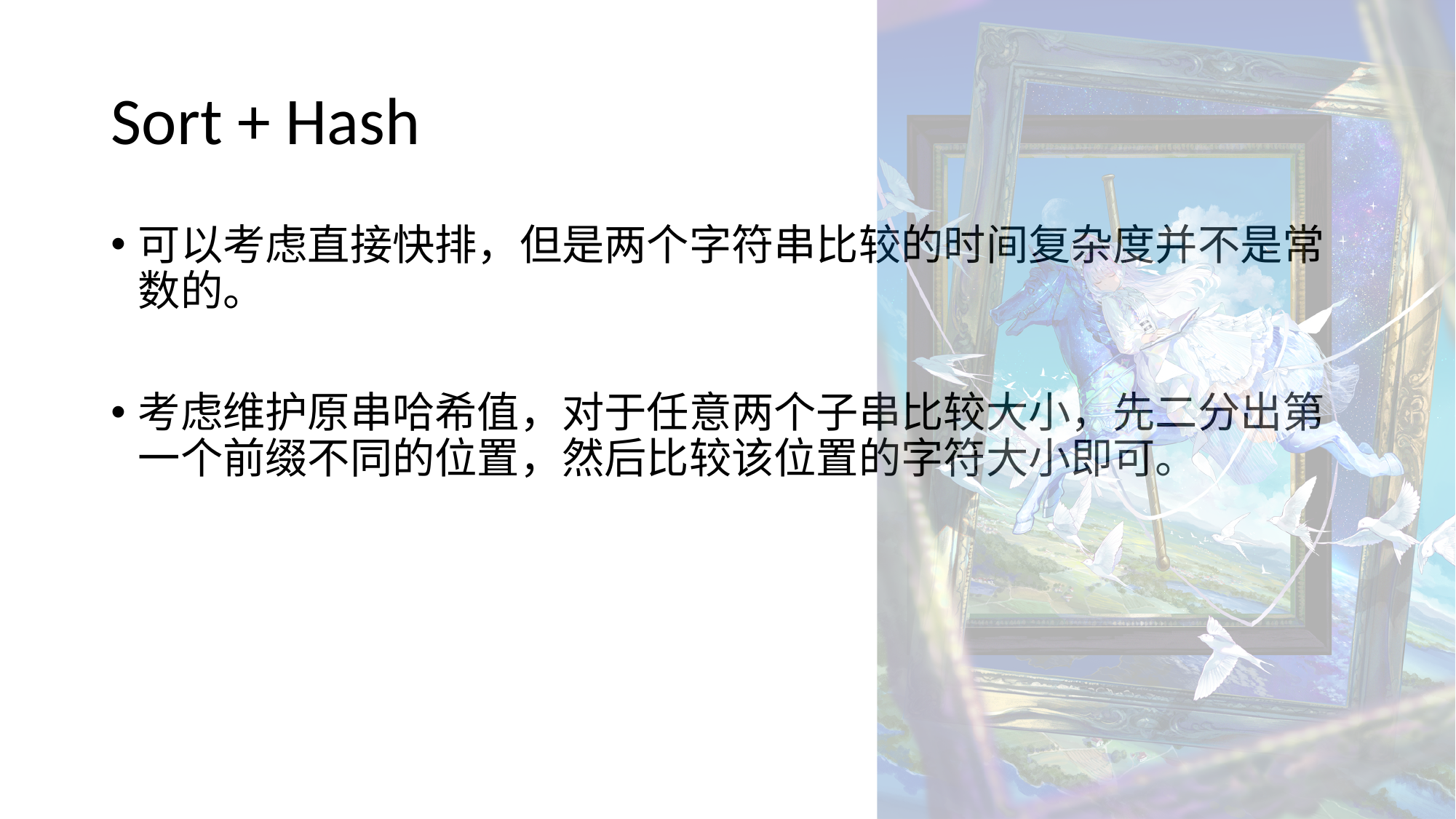

# Sort + Hash
可以考虑直接快排，但是两个字符串比较的时间复杂度并不是常数的。

考虑维护原串哈希值，对于任意两个子串比较大小，先二分出第一个前缀不同的位置，然后比较该位置的字符大小即可。